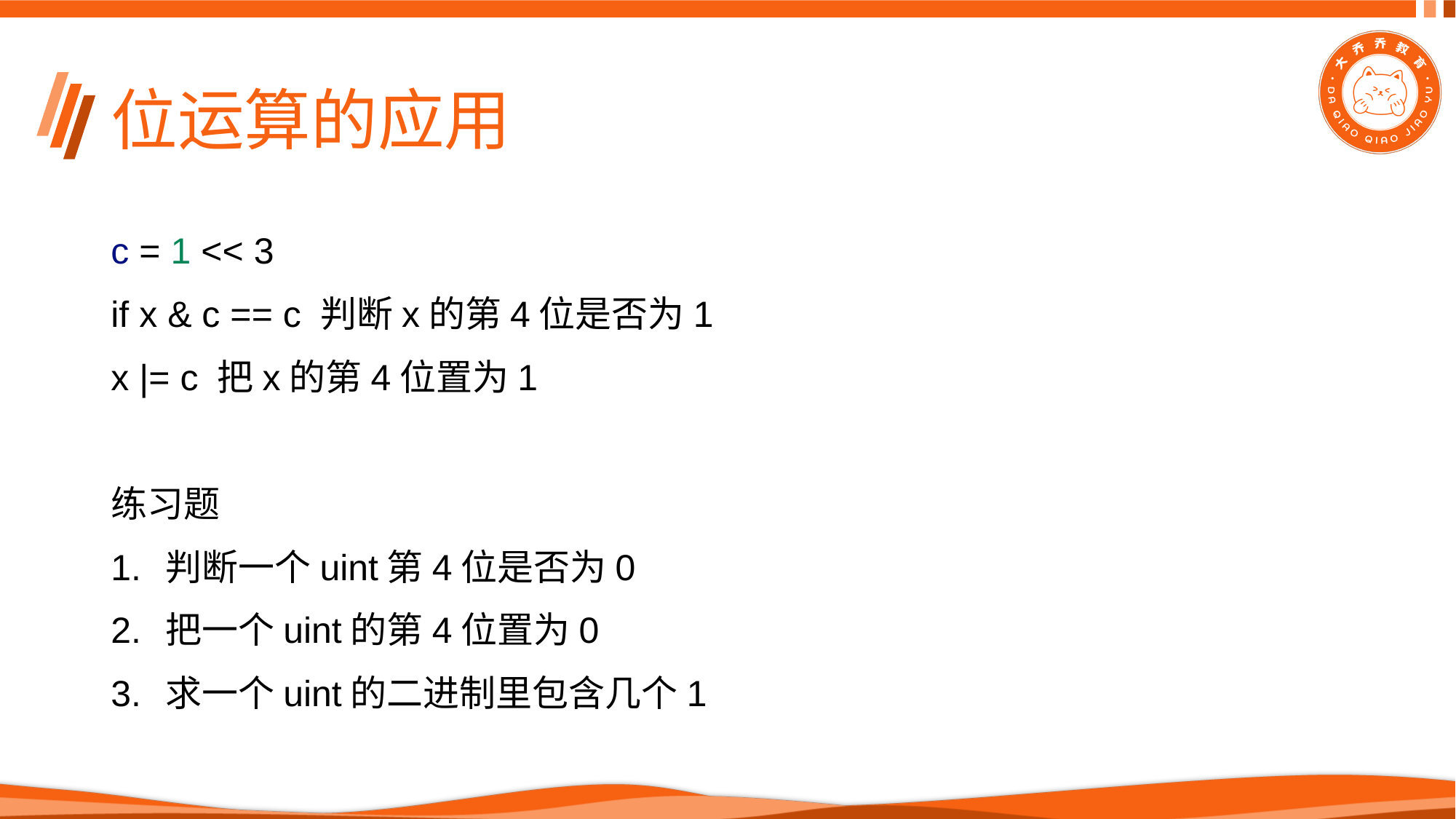

# 位运算的应用
c = 1 << 3
if x & c == c 判断x的第4位是否为1
x |= c 把x的第4位置为1

练习题
判断一个uint第4位是否为0
把一个uint的第4位置为0
求一个uint的二进制里包含几个1